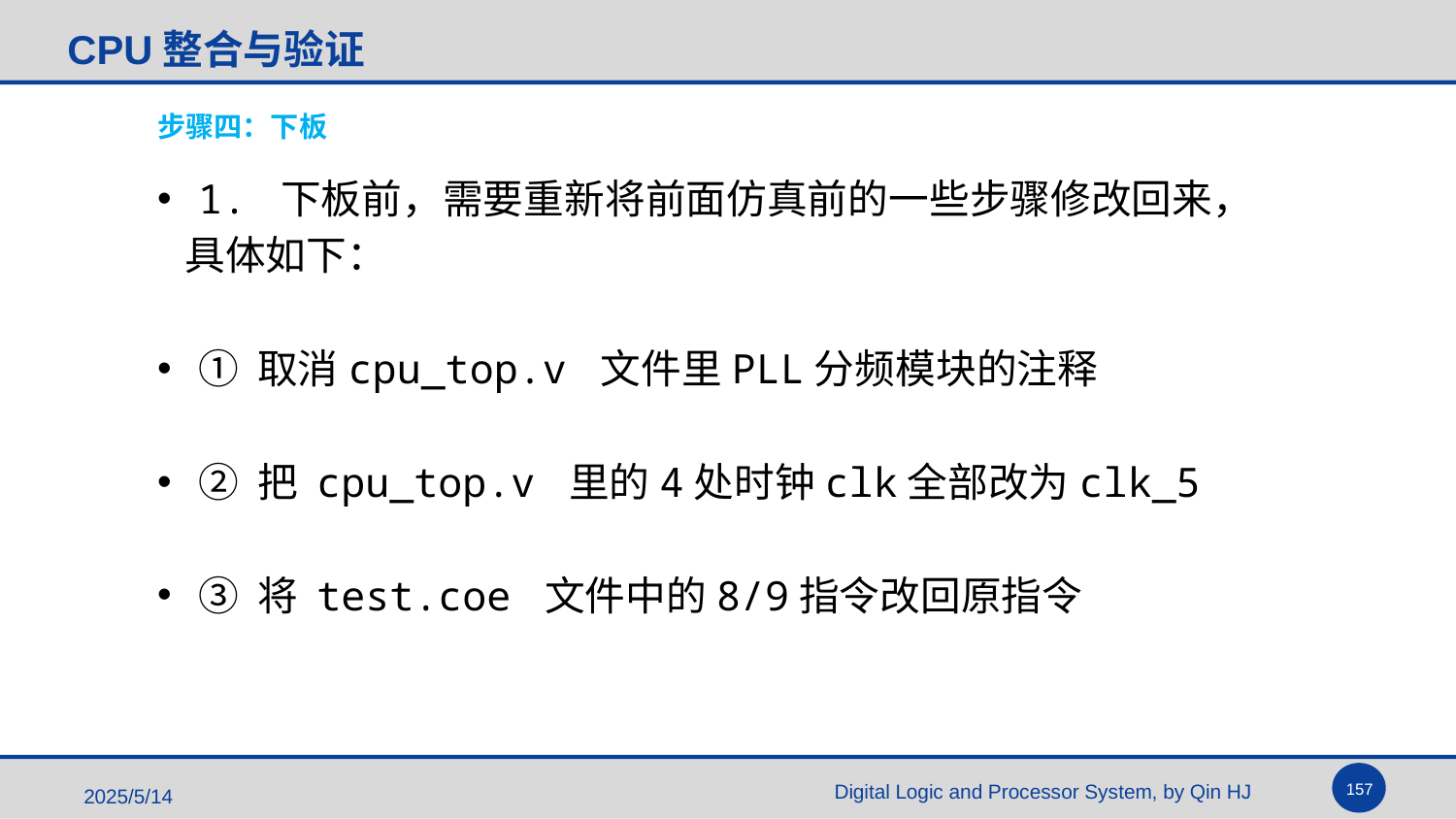

# CPU整合与验证
步骤四：下板
1. 下板前，需要重新将前面仿真前的一些步骤修改回来，
  具体如下：

① 取消cpu_top.v 文件里PLL分频模块的注释

② 把 cpu_top.v 里的4处时钟clk全部改为clk_5

③ 将 test.coe 文件中的8/9指令改回原指令
157
2025/5/14